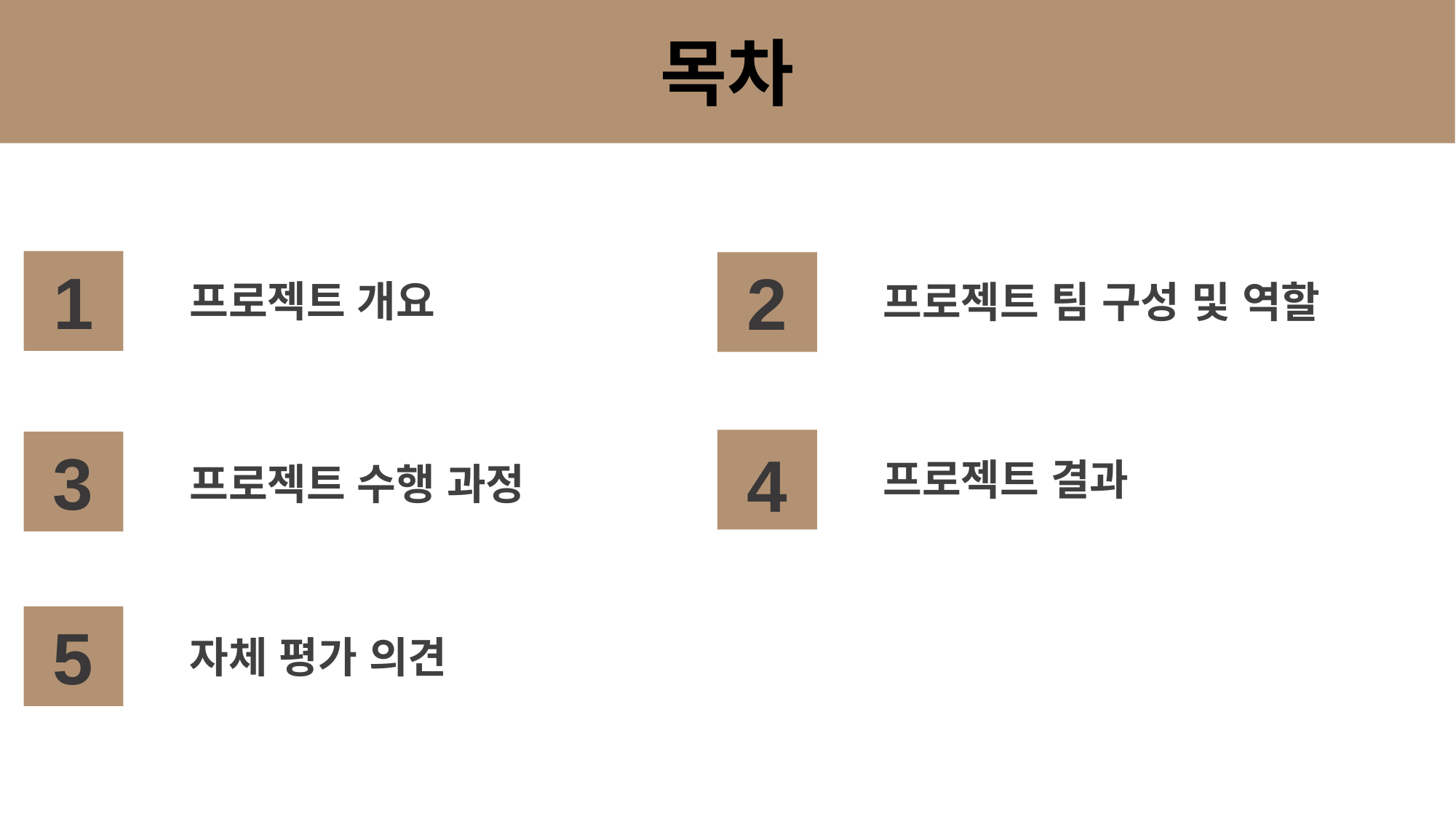

목차

1
프로젝트 개요

2
프로젝트 팀 구성 및 역할

4
프로젝트 결과

3
프로젝트 수행 과정

5
자체 평가 의견